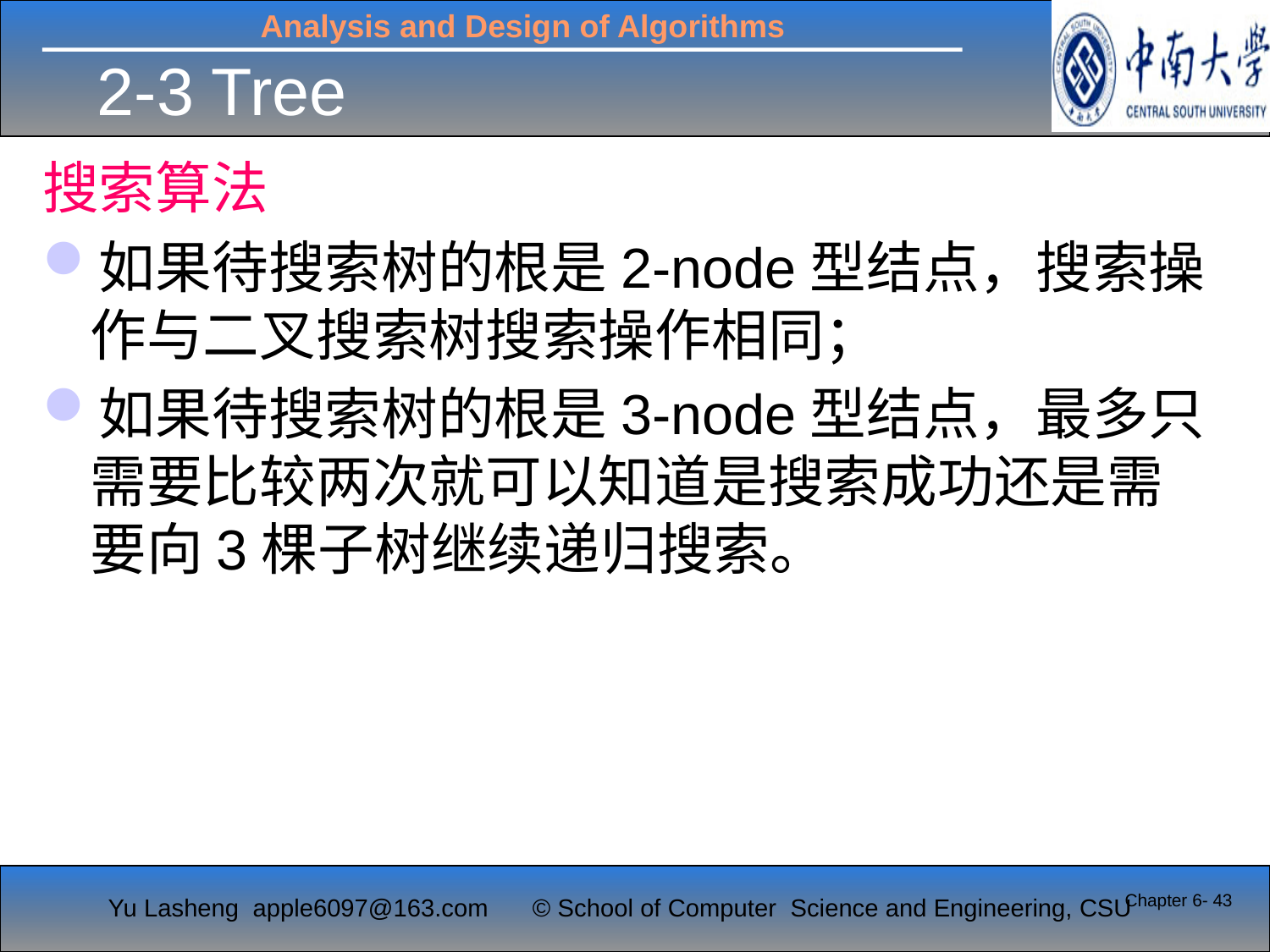

2-3 Tree
#
搜索算法
如果待搜索树的根是2-node型结点，搜索操作与二叉搜索树搜索操作相同；
如果待搜索树的根是3-node型结点，最多只需要比较两次就可以知道是搜索成功还是需要向3棵子树继续递归搜索。

Chapter 6- 43